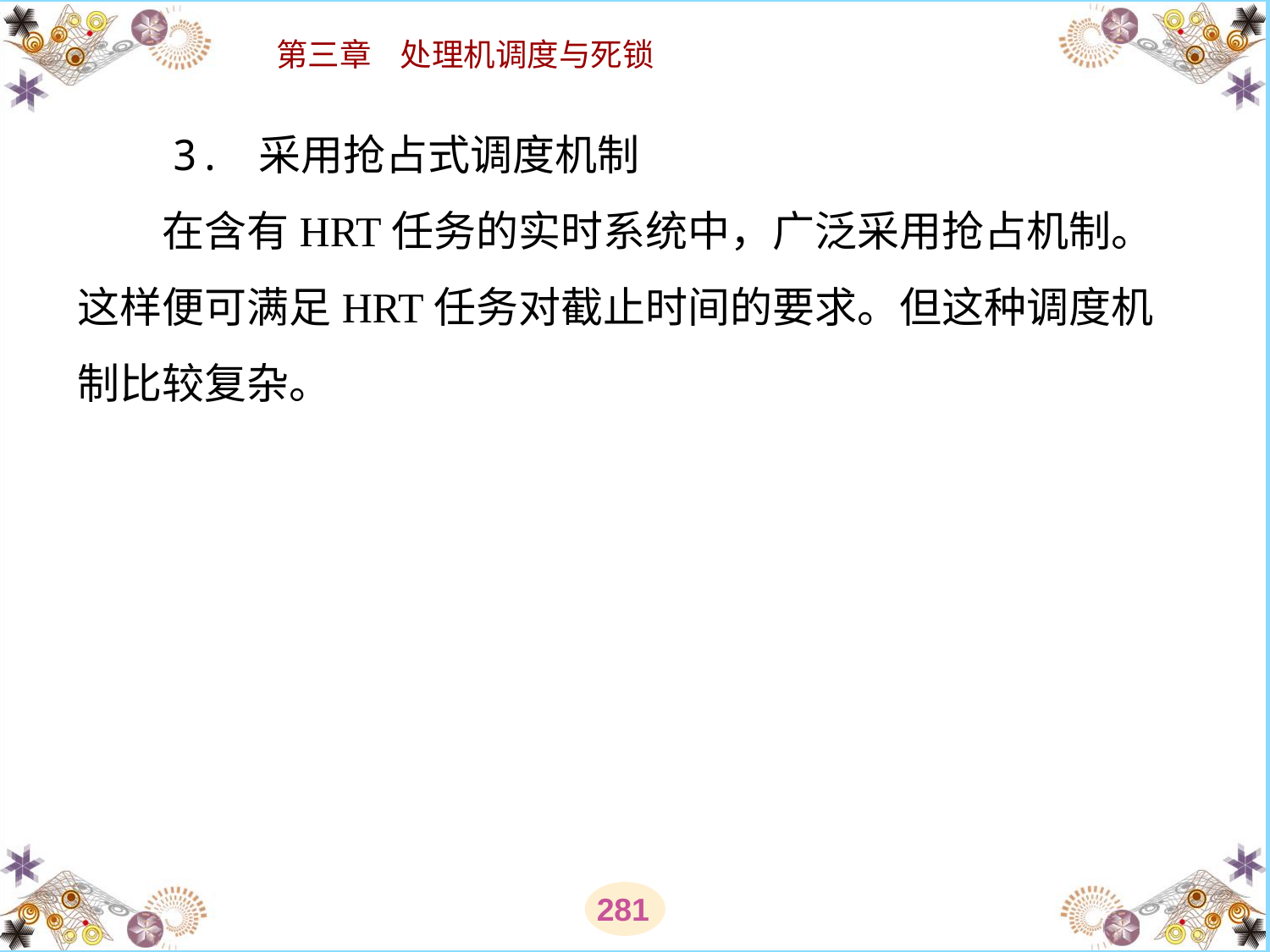

# 3. 采用抢占式调度机制 　　在含有HRT任务的实时系统中，广泛采用抢占机制。这样便可满足HRT任务对截止时间的要求。但这种调度机制比较复杂。